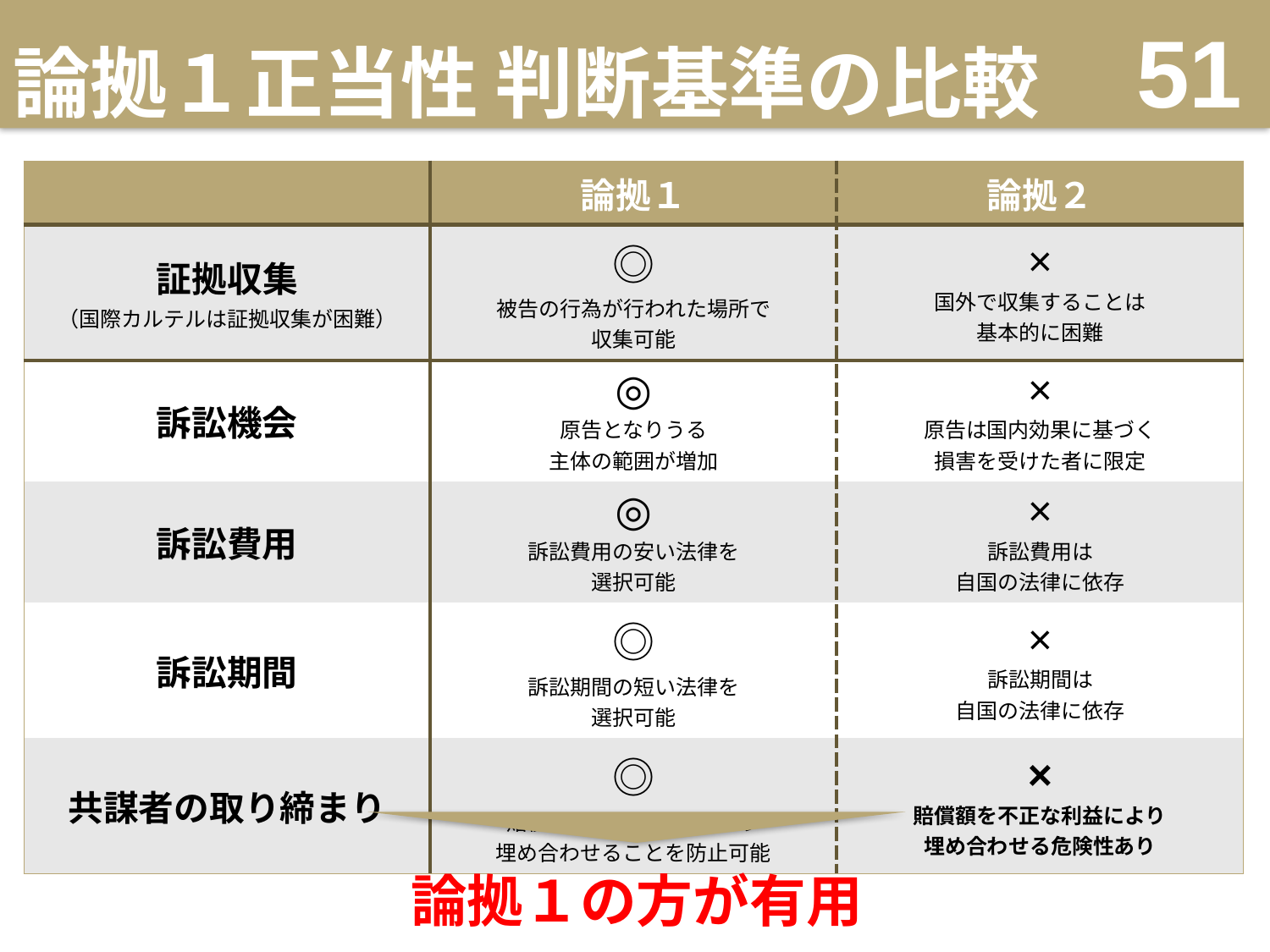

# 論拠１正当性 判断基準の比較
51
|  | 論拠１ | 論拠２ |
| --- | --- | --- |
| 証拠収集 （国際カルテルは証拠収集が困難） | ◎ 被告の行為が行われた場所で 収集可能 | × 国外で収集することは 基本的に困難 |
| 訴訟機会 | ◎ 原告となりうる 主体の範囲が増加 | × 原告は国内効果に基づく 損害を受けた者に限定 |
| 訴訟費用 | ◎ 訴訟費用の安い法律を 選択可能 | × 訴訟費用は 自国の法律に依存 |
| 訴訟期間 | ◎ 訴訟期間の短い法律を 選択可能 | × 訴訟期間は 自国の法律に依存 |
| 共謀者の取り締まり | ◎ 賠償額を不正な利益により 埋め合わせることを防止可能 | × 賠償額を不正な利益により 埋め合わせる危険性あり |

論拠１の方が有用